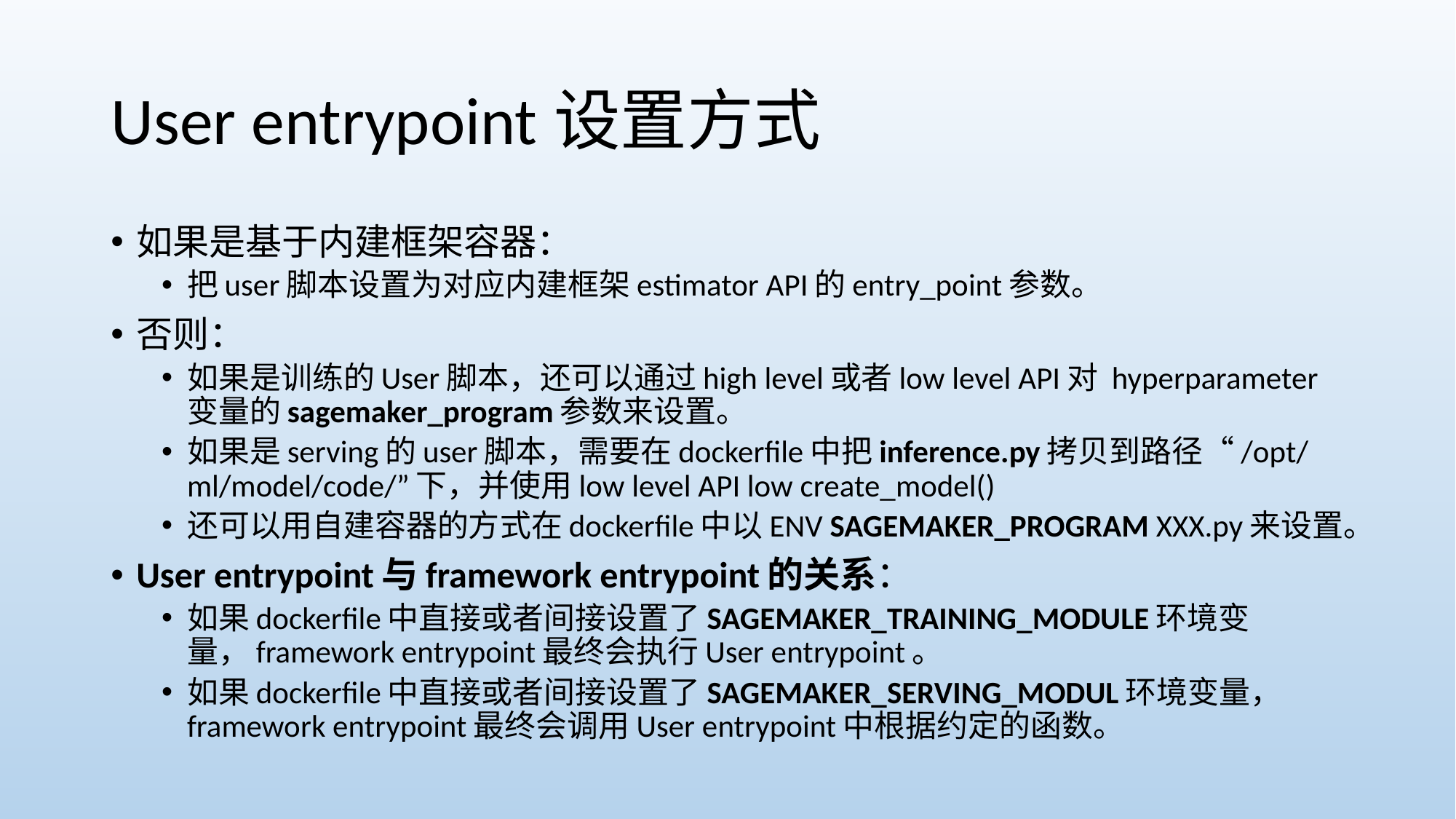

# User entrypoint设置方式
如果是基于内建框架容器：
把user脚本设置为对应内建框架estimator API的entry_point参数。
否则：
如果是训练的User脚本，还可以通过high level或者low level API对 hyperparameter变量的sagemaker_program参数来设置。
如果是serving的user脚本，需要在dockerfile中把inference.py拷贝到路径“/opt/ml/model/code/”下，并使用low level API low create_model()
还可以用自建容器的方式在dockerfile中以ENV SAGEMAKER_PROGRAM XXX.py来设置。
User entrypoint与framework entrypoint的关系：
如果dockerfile中直接或者间接设置了SAGEMAKER_TRAINING_MODULE环境变量，framework entrypoint最终会执行User entrypoint。
如果dockerfile中直接或者间接设置了SAGEMAKER_SERVING_MODUL环境变量， framework entrypoint最终会调用User entrypoint中根据约定的函数。